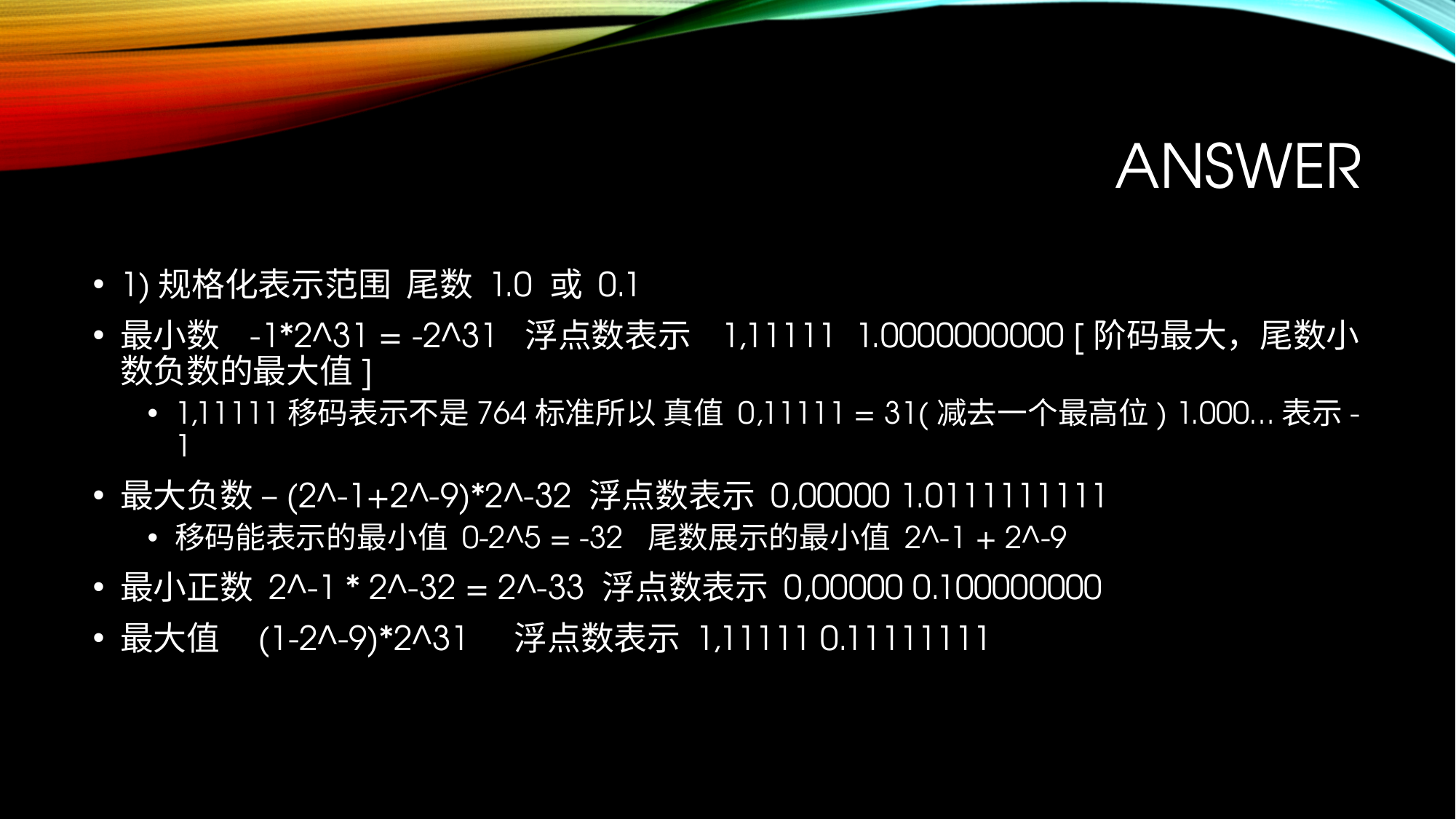

# ANSWER
1)规格化表示范围  尾数 1.0 或 0.1
最小数   -1*2^31 = -2^31  浮点数表示   1,11111  1.0000000000 [阶码最大，尾数小数负数的最大值]
1,11111移码表示不是764标准所以 真值 0,11111 = 31(减去一个最高位) 1.000…表示-1
最大负数 –(2^-1+2^-9)*2^-32 浮点数表示 0,00000 1.0111111111
移码能表示的最小值 0-2^5 = -32  尾数展示的最小值 2^-1 + 2^-9
最小正数 2^-1 * 2^-32 = 2^-33 浮点数表示 0,00000 0.100000000
最大值    (1-2^-9)*2^31    浮点数表示 1,11111 0.11111111